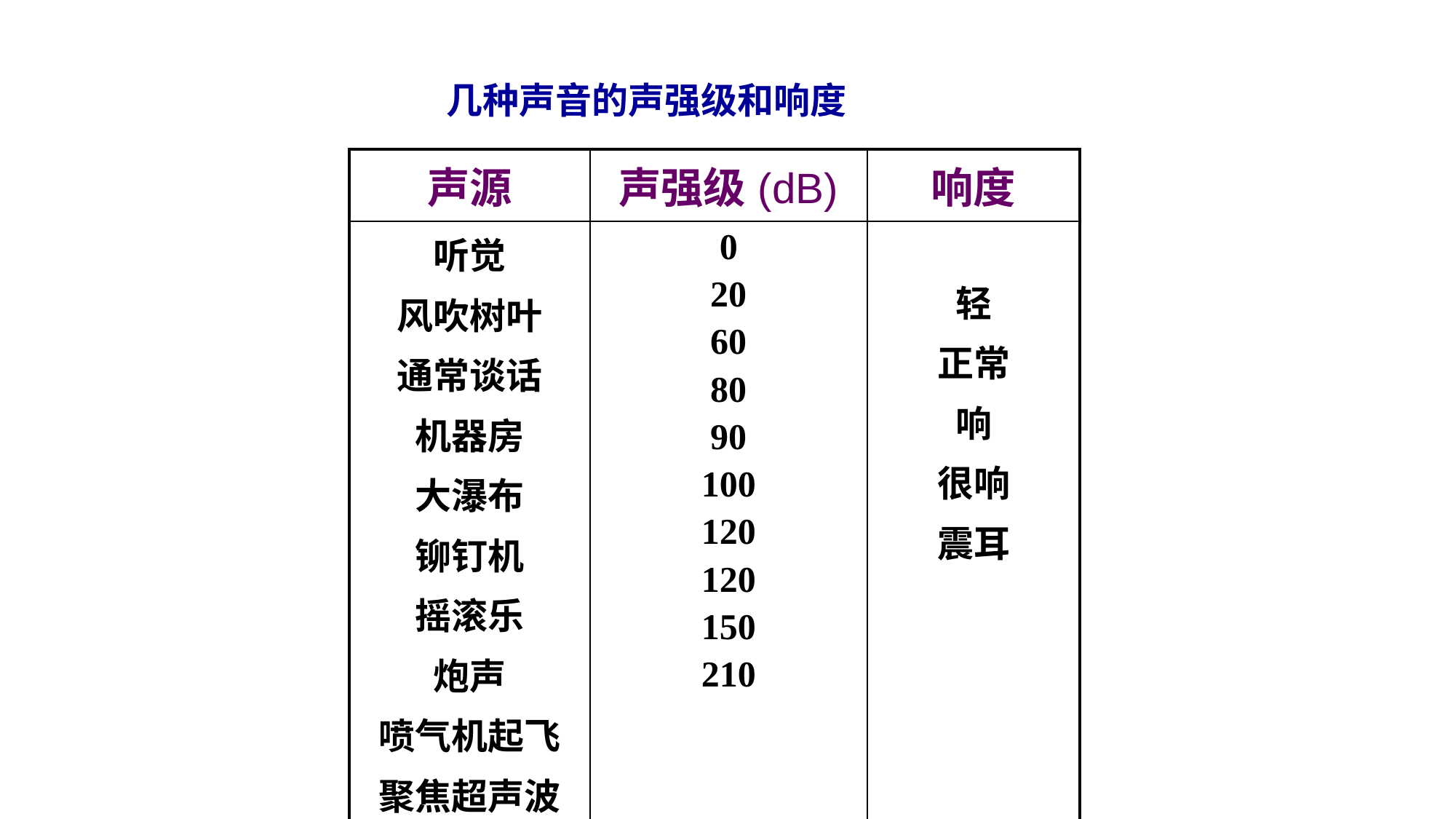

几种声音的声强级和响度
| 声源 | 声强级(dB) | 响度 |
| --- | --- | --- |
| 听觉 风吹树叶 通常谈话 机器房 大瀑布 铆钉机 摇滚乐 炮声 喷气机起飞 聚焦超声波 | 0 20 60 80 90 100 120 120 150 210 | 轻 正常 响 很响 震耳 |